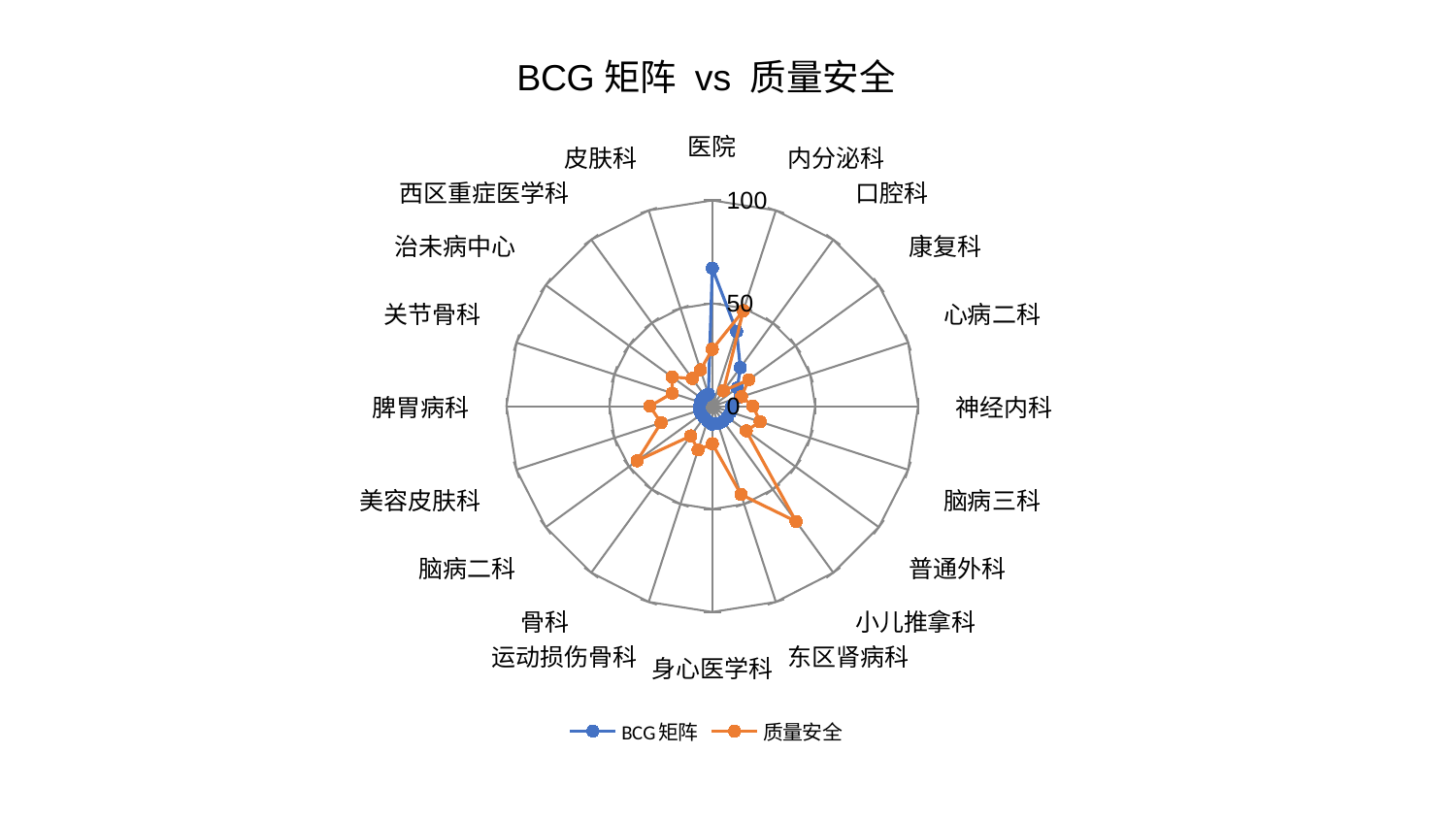

### Chart: BCG矩阵 vs 质量安全

| Category | BCG矩阵 | 质量安全 |
|---|---|---|
| 医院 | 67.06105423361295 | 27.674609891489673 |
| 内分泌科 | 38.20292907102535 | 48.761950582508106 |
| 口腔科 | 23.18640966380584 | 9.20024576410687 |
| 康复科 | 15.06668663056069 | 21.820318793835604 |
| 心病二科 | 14.183771585618265 | 14.888242446024572 |
| 神经内科 | 9.557108971866363 | 19.75459571583159 |
| 脑病三科 | 9.365139365319676 | 24.44063784671669 |
| 普通外科 | 9.062497625164154 | 20.401377940255692 |
| 小儿推拿科 | 9.028970049363458 | 69.21862965486271 |
| 东区肾病科 | 8.907798386749604 | 45.140386438060304 |
| 身心医学科 | 8.715327355853098 | 18.213624305861707 |
| 运动损伤骨科 | 7.553396174520592 | 22.3411008192837 |
| 骨科 | 6.759592677072523 | 17.869768000080043 |
| 脑病二科 | 6.61070622325238 | 45.10355414565082 |
| 美容皮肤科 | 6.546105628525593 | 26.157908544554466 |
| 脾胃病科 | 6.1946645019857725 | 30.371393576466595 |
| 关节骨科 | 6.17677444079353 | 20.445646689211127 |
| 治未病中心 | 6.127646364289714 | 24.139817974290377 |
| 西区重症医学科 | 6.095921192826981 | 16.617654607104274 |
| 皮肤科 | 6.087417244942017 | 18.557788337057552 |
74